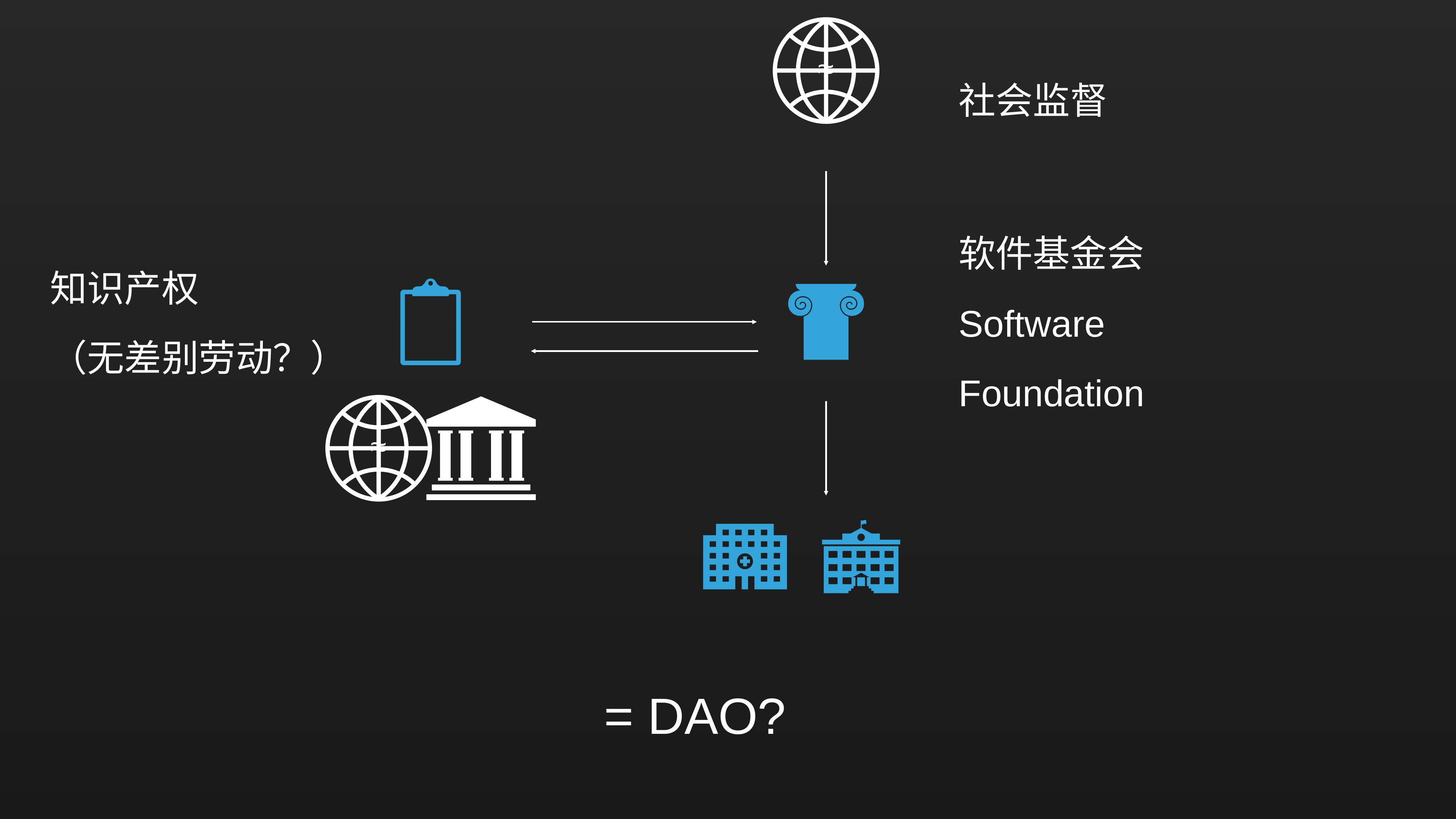

≈
社会监督

知识产权
（无差别劳动？）
软件基金会
Software
Foundation

≈

= DAO?